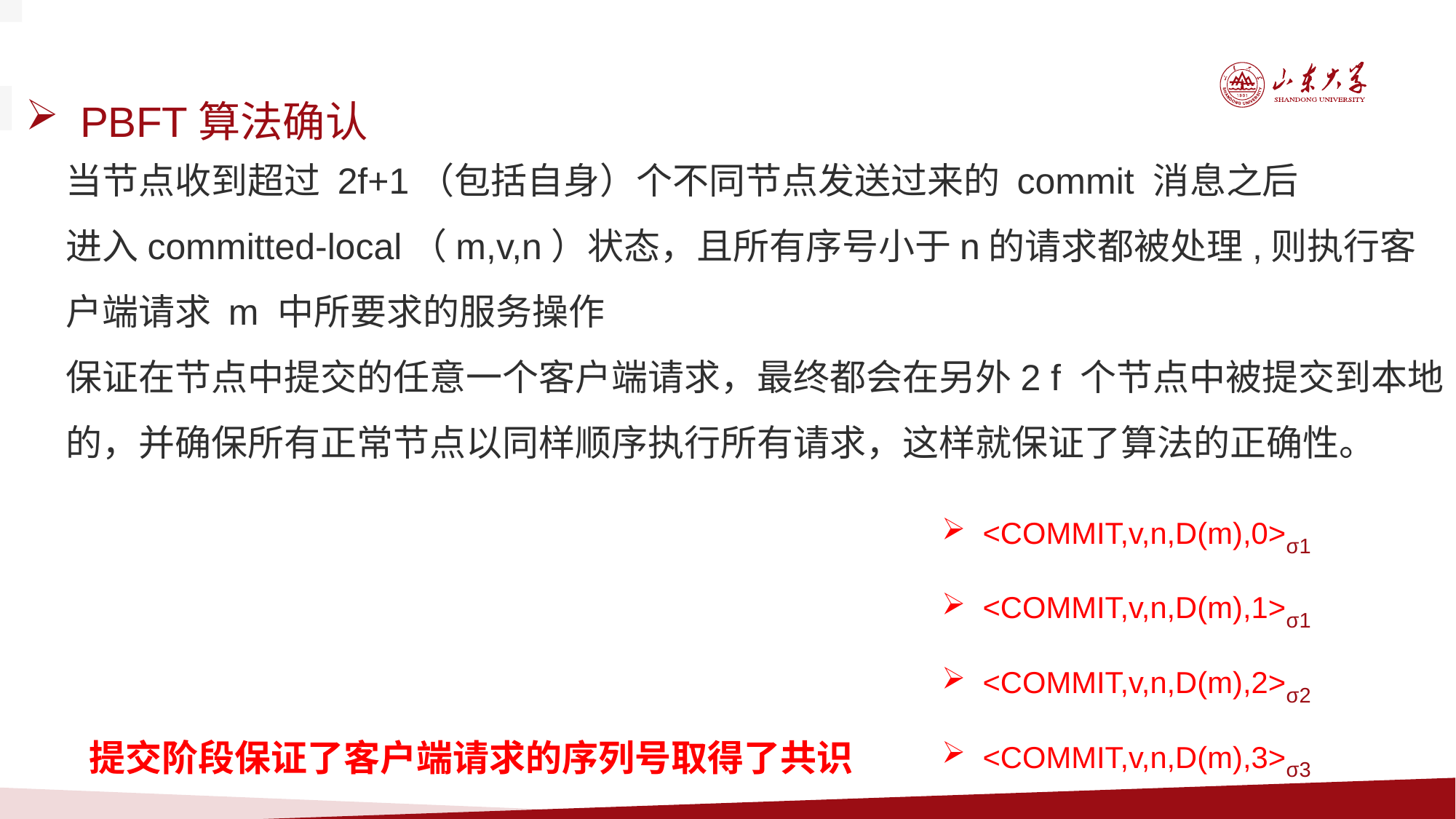

PBFT算法确认
当节点收到超过 2f+1（包括自身）个不同节点发送过来的 commit 消息之后
进入committed-local（m,v,n）状态，且所有序号小于n的请求都被处理,则执行客户端请求 m 中所要求的服务操作
保证在节点中提交的任意一个客户端请求，最终都会在另外2 f 个节点中被提交到本地的，并确保所有正常节点以同样顺序执行所有请求，这样就保证了算法的正确性。

<COMMIT,v,n,D(m),0>σ1
<COMMIT,v,n,D(m),1>σ1
<COMMIT,v,n,D(m),2>σ2
<COMMIT,v,n,D(m),3>σ3

提交阶段保证了客户端请求的序列号取得了共识